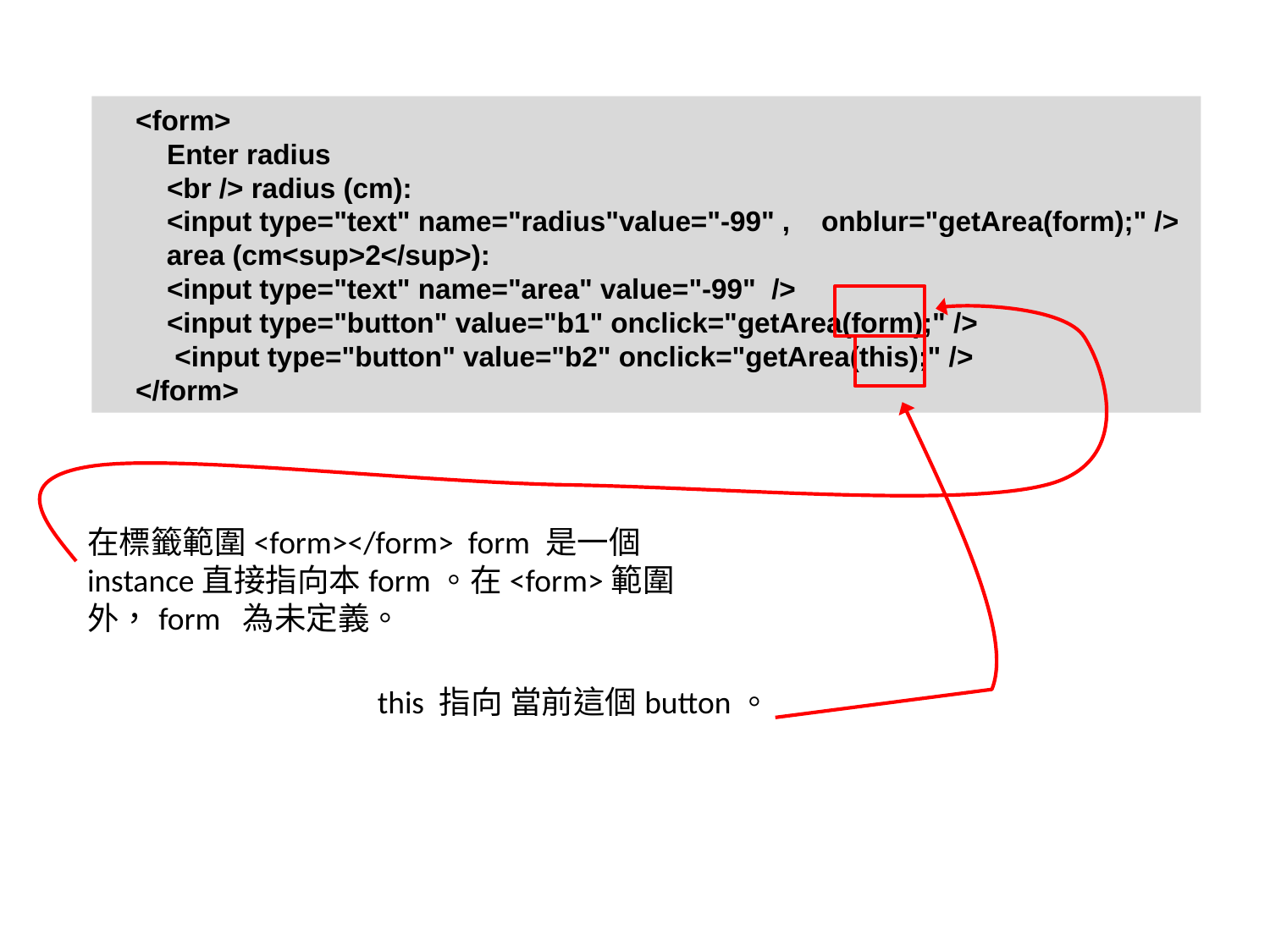

<form>
        Enter radius
        <br /> radius (cm):
        <input type="text" name="radius"value="-99" ,    onblur="getArea(form);" />
        area (cm<sup>2</sup>):
        <input type="text" name="area" value="-99"  />
        <input type="button" value="b1" onclick="getArea(form);" />
         <input type="button" value="b2" onclick="getArea(this);" />
    </form>

在標籤範圍<form></form>  form 是一個instance直接指向本form。在<form>範圍外，form  為未定義。
this 指向 當前這個button。